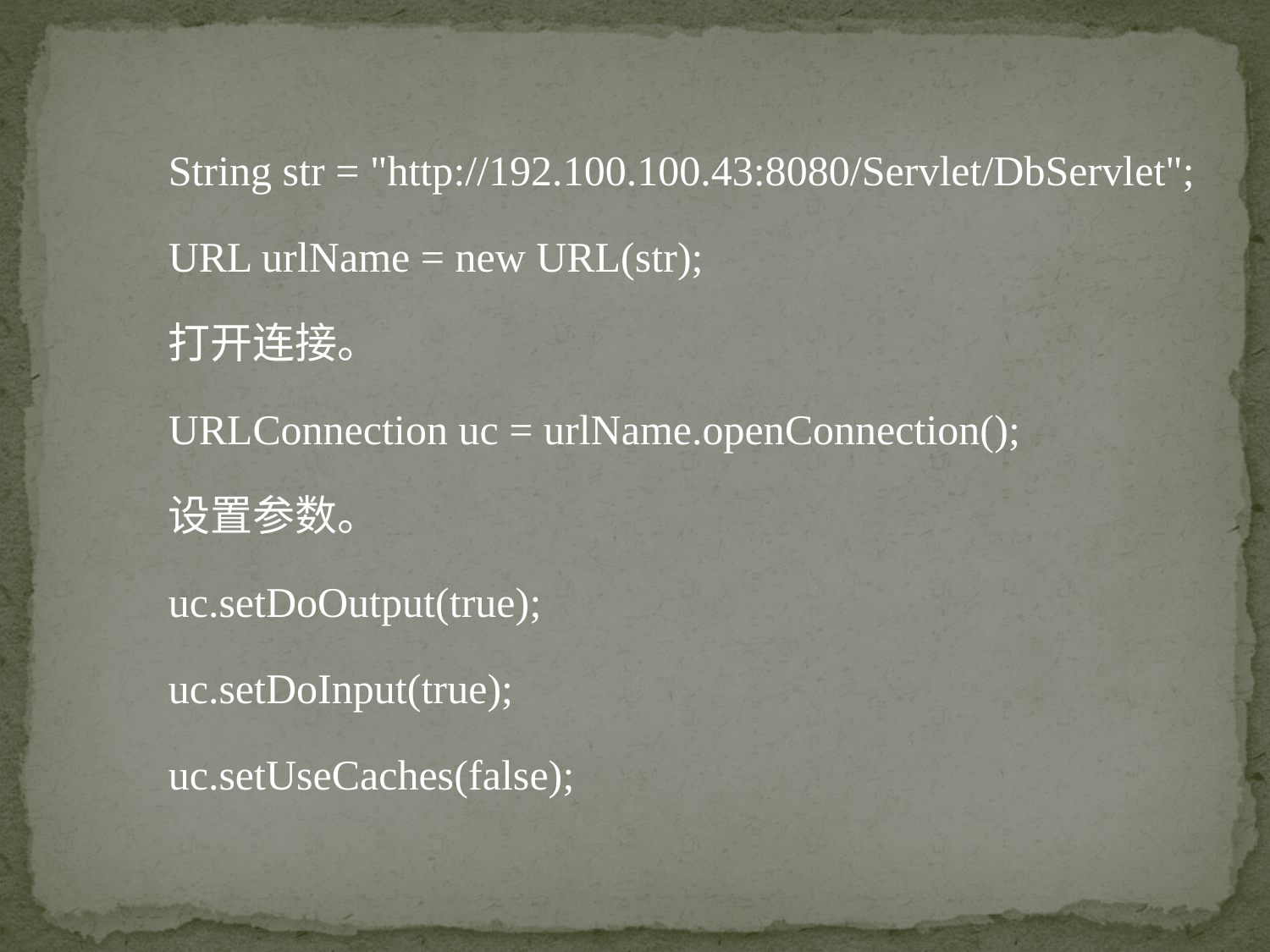

String str = "http://192.100.100.43:8080/Servlet/DbServlet";
URL urlName = new URL(str);
打开连接。
URLConnection uc = urlName.openConnection();
设置参数。
uc.setDoOutput(true);
uc.setDoInput(true);
uc.setUseCaches(false);